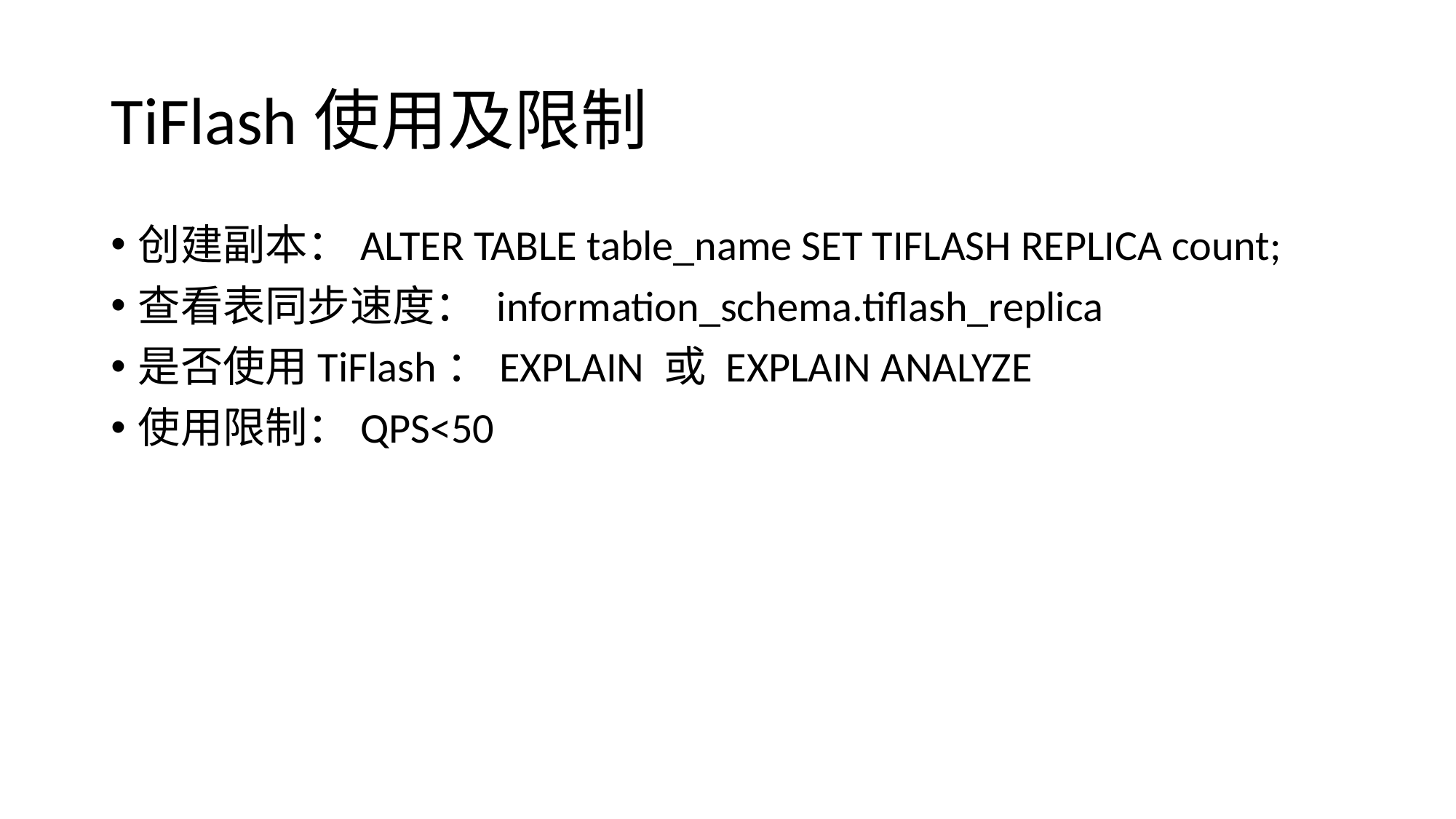

# TiFlash使用及限制
创建副本：ALTER TABLE table_name SET TIFLASH REPLICA count;
查看表同步速度： information_schema.tiflash_replica
是否使用TiFlash：EXPLAIN 或 EXPLAIN ANALYZE
使用限制：QPS<50